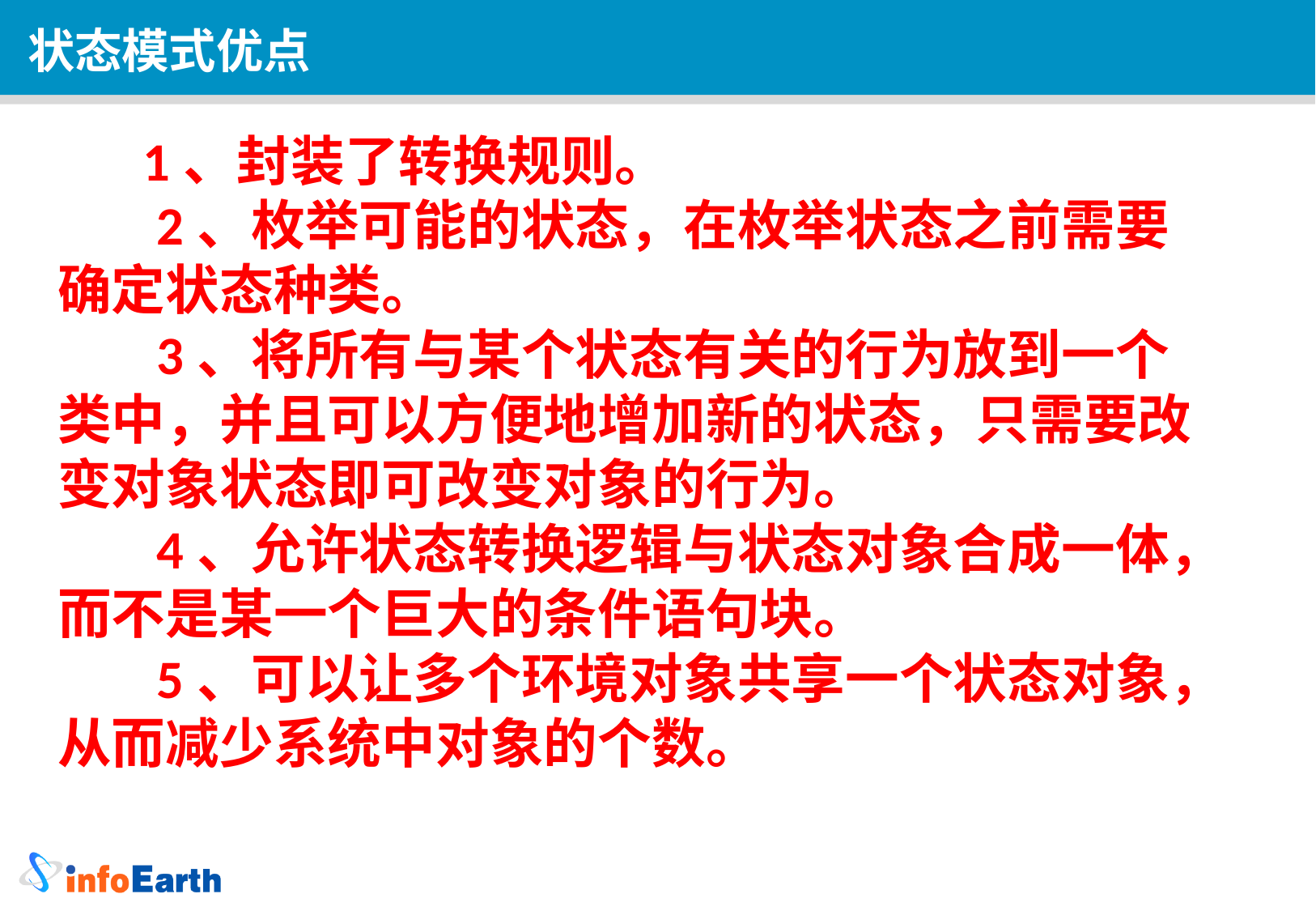

状态模式优点
       1、封装了转换规则。 
       2、枚举可能的状态，在枚举状态之前需要确定状态种类。 
       3、将所有与某个状态有关的行为放到一个类中，并且可以方便地增加新的状态，只需要改变对象状态即可改变对象的行为。 
       4、允许状态转换逻辑与状态对象合成一体，而不是某一个巨大的条件语句块。 
       5、可以让多个环境对象共享一个状态对象，从而减少系统中对象的个数。